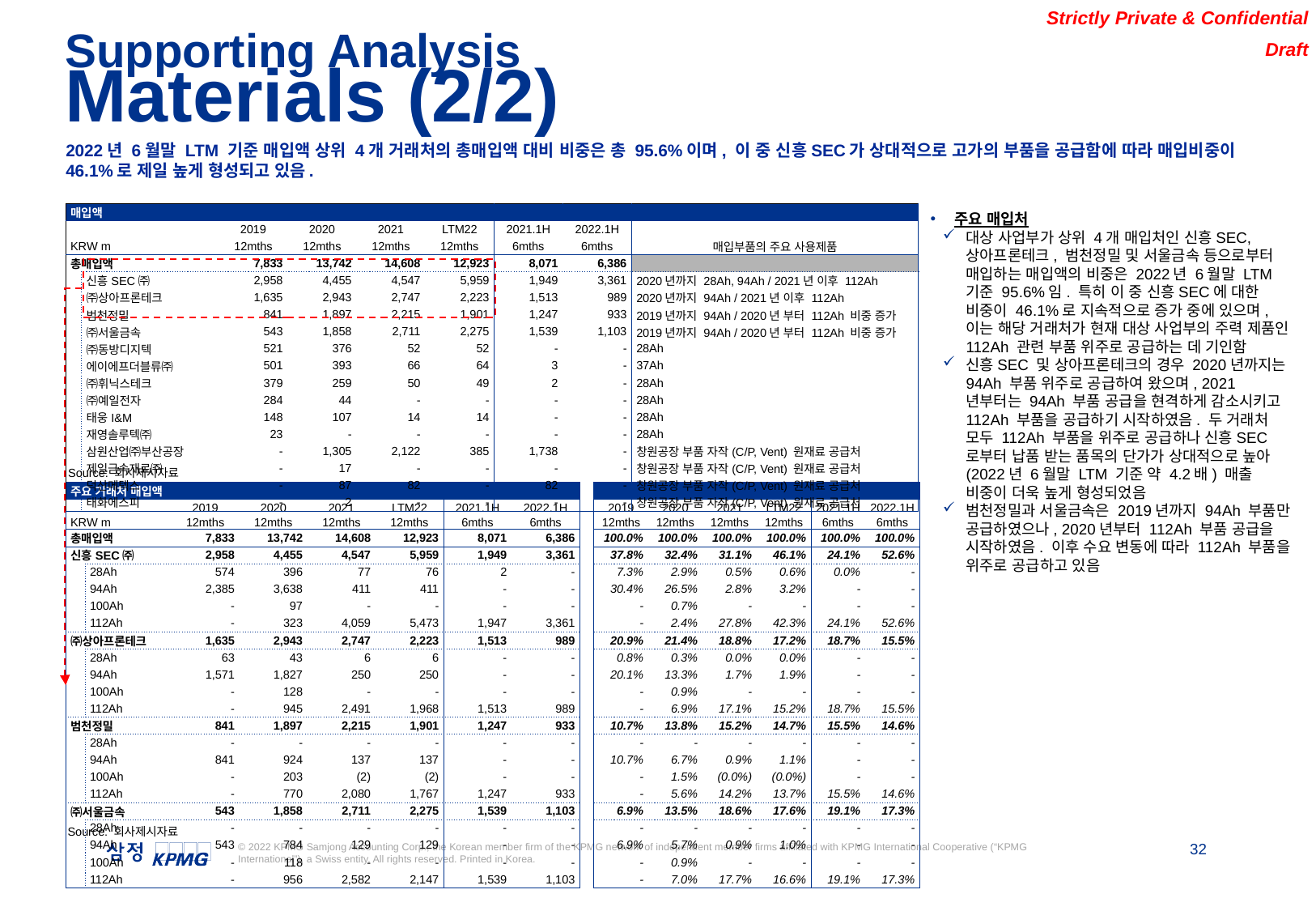

Supporting Analysis
Materials (2/2)
2022년 6월말 LTM 기준 매입액 상위 4개 거래처의 총매입액 대비 비중은 총 95.6%이며, 이 중 신흥SEC가 상대적으로 고가의 부품을 공급함에 따라 매입비중이 46.1%로 제일 높게 형성되고 있음.
주요 매입처
대상 사업부가 상위 4개 매입처인 신흥SEC, 상아프론테크, 범천정밀 및 서울금속 등으로부터 매입하는 매입액의 비중은 2022년 6월말 LTM 기준 95.6%임. 특히 이 중 신흥SEC에 대한 비중이 46.1%로 지속적으로 증가 중에 있으며, 이는 해당 거래처가 현재 대상 사업부의 주력 제품인 112Ah 관련 부품 위주로 공급하는 데 기인함
신흥SEC 및 상아프론테크의 경우 2020년까지는 94Ah 부품 위주로 공급하여 왔으며, 2021년부터는 94Ah 부품 공급을 현격하게 감소시키고 112Ah 부품을 공급하기 시작하였음. 두 거래처 모두 112Ah 부품을 위주로 공급하나 신흥SEC로부터 납품 받는 품목의 단가가 상대적으로 높아 (2022년 6월말 LTM 기준 약 4.2배) 매출 비중이 더욱 높게 형성되었음
범천정밀과 서울금속은 2019년까지 94Ah 부품만 공급하였으나, 2020년부터 112Ah 부품 공급을 시작하였음. 이후 수요 변동에 따라 112Ah 부품을 위주로 공급하고 있음

| 매입액 |  |  |  |  |  |  |  |  |
| --- | --- | --- | --- | --- | --- | --- | --- | --- |
|  |  | 2019 | 2020 | 2021 | LTM22 | 2021.1H | 2022.1H |  |
| KRW m |  | 12mths | 12mths | 12mths | 12mths | 6mths | 6mths | 매입부품의 주요 사용제품 |
| 총매입액 |  | 7,833 | 13,742 | 14,608 | 12,923 | 8,071 | 6,386 |  |
|  | 신흥SEC㈜ | 2,958 | 4,455 | 4,547 | 5,959 | 1,949 | 3,361 | 2020년까지 28Ah, 94Ah / 2021년 이후 112Ah |
|  | ㈜상아프론테크 | 1,635 | 2,943 | 2,747 | 2,223 | 1,513 | 989 | 2020년까지 94Ah / 2021년 이후 112Ah |
|  | 범천정밀 | 841 | 1,897 | 2,215 | 1,901 | 1,247 | 933 | 2019년까지 94Ah / 2020년 부터 112Ah 비중 증가 |
|  | ㈜서울금속 | 543 | 1,858 | 2,711 | 2,275 | 1,539 | 1,103 | 2019년까지 94Ah / 2020년 부터 112Ah 비중 증가 |
|  | ㈜동방디지텍 | 521 | 376 | 52 | 52 | - | - | 28Ah |
|  | 에이에프더블류㈜ | 501 | 393 | 66 | 64 | 3 | - | 37Ah |
|  | ㈜휘닉스테크 | 379 | 259 | 50 | 49 | 2 | - | 28Ah |
|  | ㈜예일전자 | 284 | 44 | - | - | - | - | 28Ah |
|  | 태웅I&M | 148 | 107 | 14 | 14 | - | - | 28Ah |
|  | 재영솔루텍㈜ | 23 | - | - | - | - | - | 28Ah |
|  | 삼원산업㈜부산공장 | - | 1,305 | 2,122 | 385 | 1,738 | - | 창원공장 부품 자작(C/P, Vent) 원재료 공급처 |
|  | 제일금속재료㈜ | - | 17 | - | - | - | - | 창원공장 부품 자작(C/P, Vent) 원재료 공급처 |
|  | 덕산메텍스 | - | 87 | 82 | - | 82 | - | 창원공장 부품 자작(C/P, Vent) 원재료 공급처 |
|  | 태화에스피 | - | 2 | - | - | - | - | 창원공장 부품 자작(C/P, Vent) 원재료 공급처 |

Source: 회사제시자료
| 주요 거래처 매입액 |  |  |  |  |  |  |  |  |  |  |  |  |  |  |
| --- | --- | --- | --- | --- | --- | --- | --- | --- | --- | --- | --- | --- | --- | --- |
|  |  | 2019 | 2020 | 2021 | LTM22 | 2021.1H | 2022.1H |  | 2019 | 2020 | 2021 | LTM22 | 2021.1H | 2022.1H |
| KRW m |  | 12mths | 12mths | 12mths | 12mths | 6mths | 6mths |  | 12mths | 12mths | 12mths | 12mths | 6mths | 6mths |
| 총매입액 |  | 7,833 | 13,742 | 14,608 | 12,923 | 8,071 | 6,386 |  | 100.0% | 100.0% | 100.0% | 100.0% | 100.0% | 100.0% |
| 신흥SEC㈜ |  | 2,958 | 4,455 | 4,547 | 5,959 | 1,949 | 3,361 |  | 37.8% | 32.4% | 31.1% | 46.1% | 24.1% | 52.6% |
|  | 28Ah | 574 | 396 | 77 | 76 | 2 | - |  | 7.3% | 2.9% | 0.5% | 0.6% | 0.0% | - |
|  | 94Ah | 2,385 | 3,638 | 411 | 411 | - | - |  | 30.4% | 26.5% | 2.8% | 3.2% | - | - |
|  | 100Ah | - | 97 | - | - | - | - |  | - | 0.7% | - | - | - | - |
|  | 112Ah | - | 323 | 4,059 | 5,473 | 1,947 | 3,361 |  | - | 2.4% | 27.8% | 42.3% | 24.1% | 52.6% |
| ㈜상아프론테크 |  | 1,635 | 2,943 | 2,747 | 2,223 | 1,513 | 989 |  | 20.9% | 21.4% | 18.8% | 17.2% | 18.7% | 15.5% |
|  | 28Ah | 63 | 43 | 6 | 6 | - | - |  | 0.8% | 0.3% | 0.0% | 0.0% | - | - |
|  | 94Ah | 1,571 | 1,827 | 250 | 250 | - | - |  | 20.1% | 13.3% | 1.7% | 1.9% | - | - |
|  | 100Ah | - | 128 | - | - | - | - |  | - | 0.9% | - | - | - | - |
|  | 112Ah | - | 945 | 2,491 | 1,968 | 1,513 | 989 |  | - | 6.9% | 17.1% | 15.2% | 18.7% | 15.5% |
| 범천정밀 |  | 841 | 1,897 | 2,215 | 1,901 | 1,247 | 933 |  | 10.7% | 13.8% | 15.2% | 14.7% | 15.5% | 14.6% |
|  | 28Ah | - | - | - | - | - | - |  | - | - | - | - | - | - |
|  | 94Ah | 841 | 924 | 137 | 137 | - | - |  | 10.7% | 6.7% | 0.9% | 1.1% | - | - |
|  | 100Ah | - | 203 | (2) | (2) | - | - |  | - | 1.5% | (0.0%) | (0.0%) | - | - |
|  | 112Ah | - | 770 | 2,080 | 1,767 | 1,247 | 933 |  | - | 5.6% | 14.2% | 13.7% | 15.5% | 14.6% |
| ㈜서울금속 |  | 543 | 1,858 | 2,711 | 2,275 | 1,539 | 1,103 |  | 6.9% | 13.5% | 18.6% | 17.6% | 19.1% | 17.3% |
|  | 28Ah | - | - | - | - | - | - |  | - | - | - | - | - | - |
|  | 94Ah | 543 | 784 | 129 | 129 | - | - |  | 6.9% | 5.7% | 0.9% | 1.0% | - | - |
|  | 100Ah | - | 118 | - | - | - | - |  | - | 0.9% | - | - | - | - |
|  | 112Ah | - | 956 | 2,582 | 2,147 | 1,539 | 1,103 |  | - | 7.0% | 17.7% | 16.6% | 19.1% | 17.3% |
Source: 회사제시자료